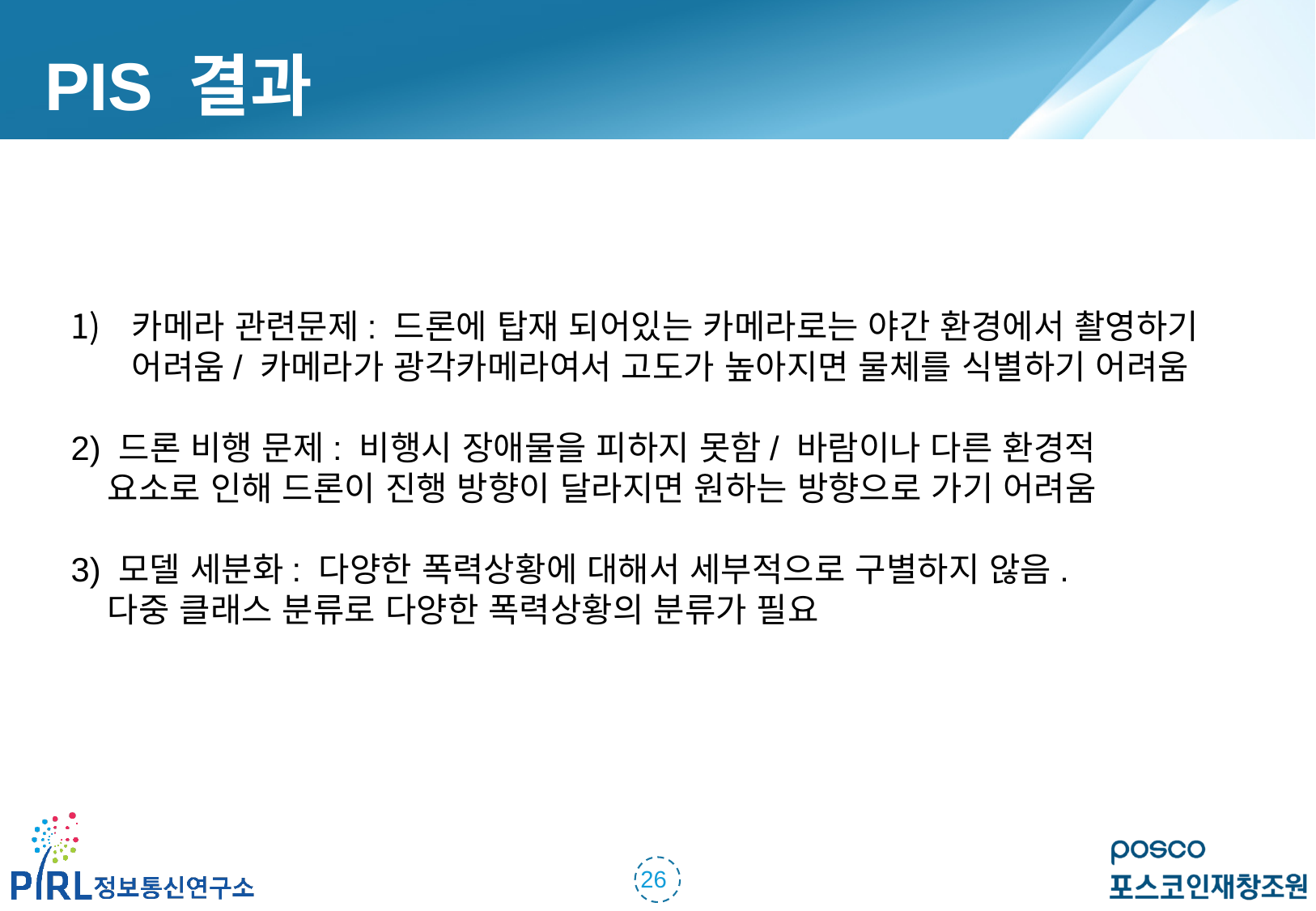

PIS 결과
카메라 관련문제: 드론에 탑재 되어있는 카메라로는 야간 환경에서 촬영하기 어려움/ 카메라가 광각카메라여서 고도가 높아지면 물체를 식별하기 어려움

2) 드론 비행 문제: 비행시 장애물을 피하지 못함/ 바람이나 다른 환경적
   요소로 인해 드론이 진행 방향이 달라지면 원하는 방향으로 가기 어려움

3) 모델 세분화: 다양한 폭력상황에 대해서 세부적으로 구별하지 않음.
   다중 클래스 분류로 다양한 폭력상황의 분류가 필요